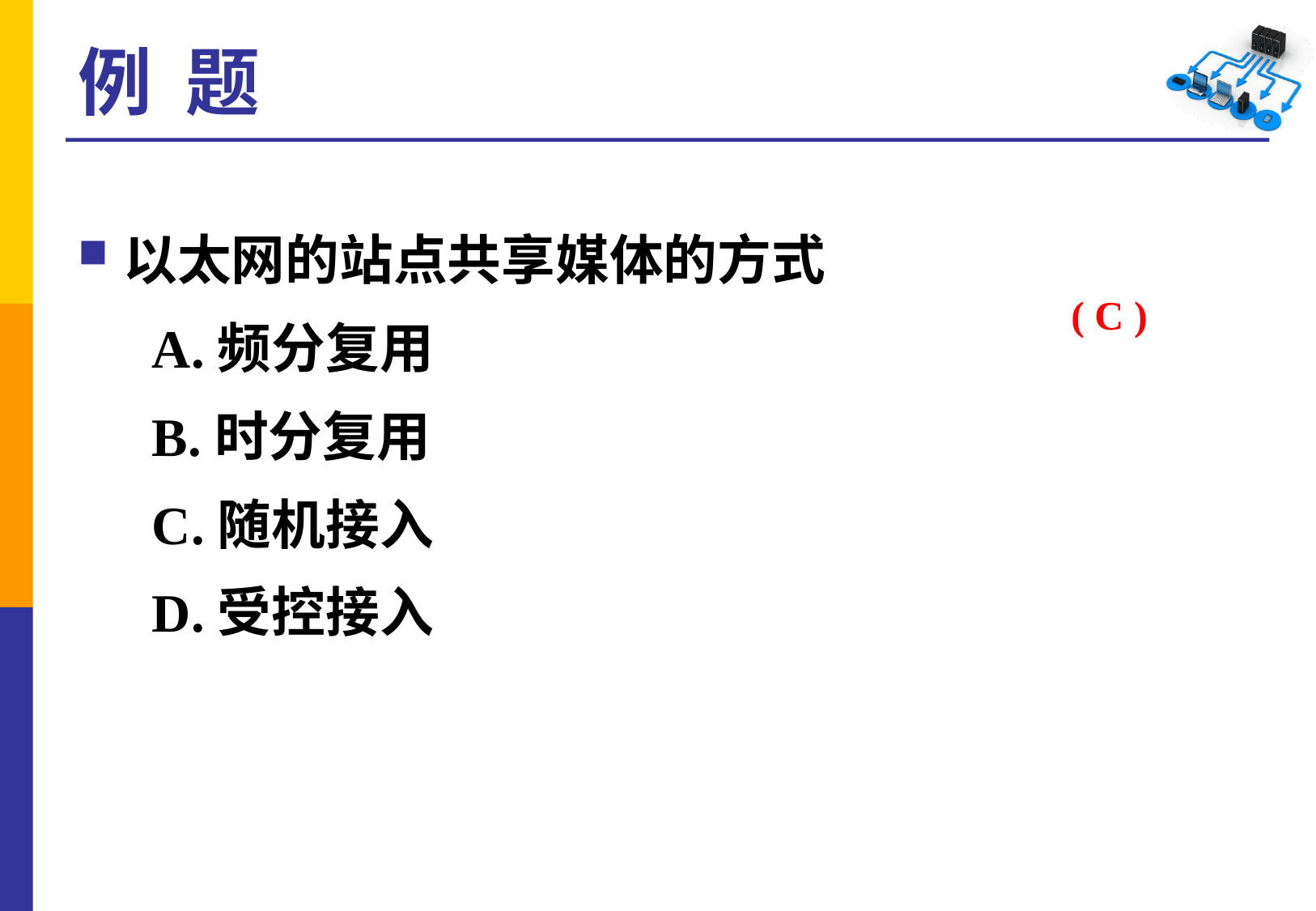

# 例  题
以太网的站点共享媒体的方式
A.频分复用
B.时分复用
C.随机接入
D.受控接入

( C )